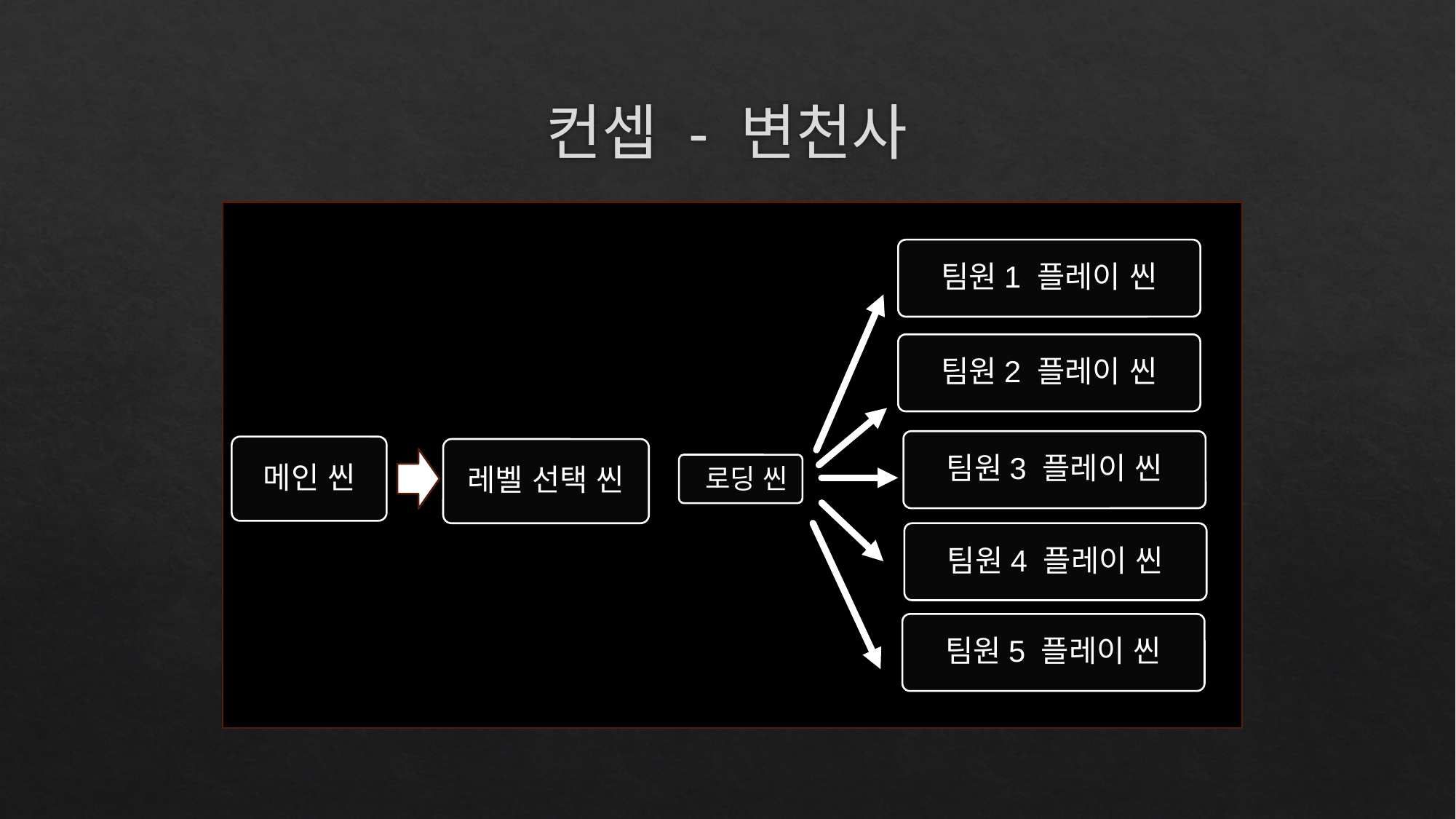

# 컨셉 - 변천사

팀원1 플레이 씬

팀원2 플레이 씬

팀원3 플레이 씬

메인 씬

레벨 선택 씬

 로딩 씬

팀원4 플레이 씬

팀원5 플레이 씬

게임 플레이 씬

메인 씬

레벨 선택 씬

로딩 씬